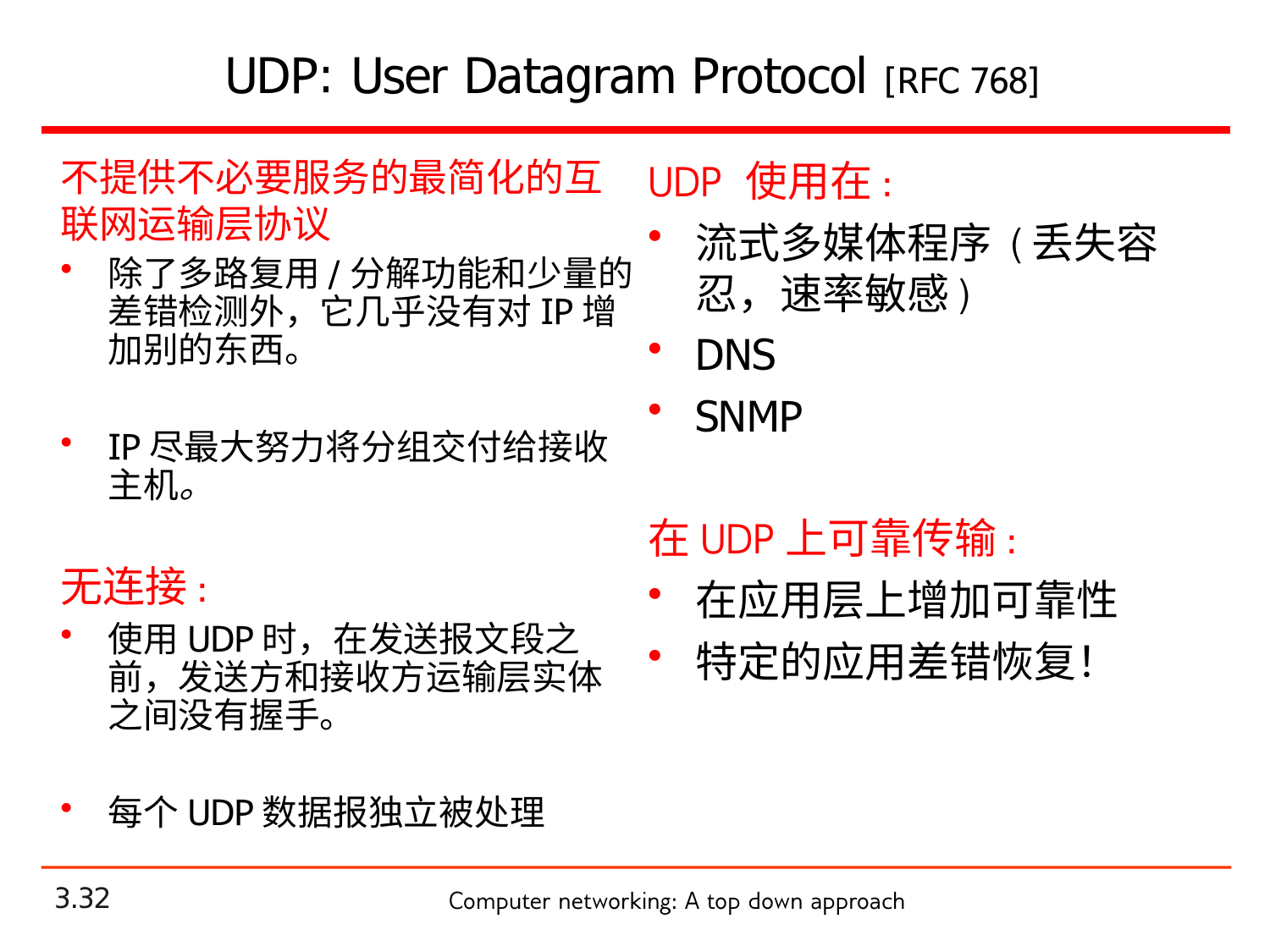

# UDP: User Datagram Protocol [RFC 768]
不提供不必要服务的最简化的互联网运输层协议
除了多路复用/分解功能和少量的差错检测外，它几乎没有对IP增加别的东西。

IP尽最大努力将分组交付给接收主机。

无连接:
使用UDP时，在发送报文段之前，发送方和接收方运输层实体之间没有握手。

每个UDP数据报独立被处理
UDP 使用在:
流式多媒体程序 (丢失容忍，速率敏感)
DNS
SNMP

在UDP上可靠传输:
在应用层上增加可靠性
特定的应用差错恢复！

Computer networking: A top down approach